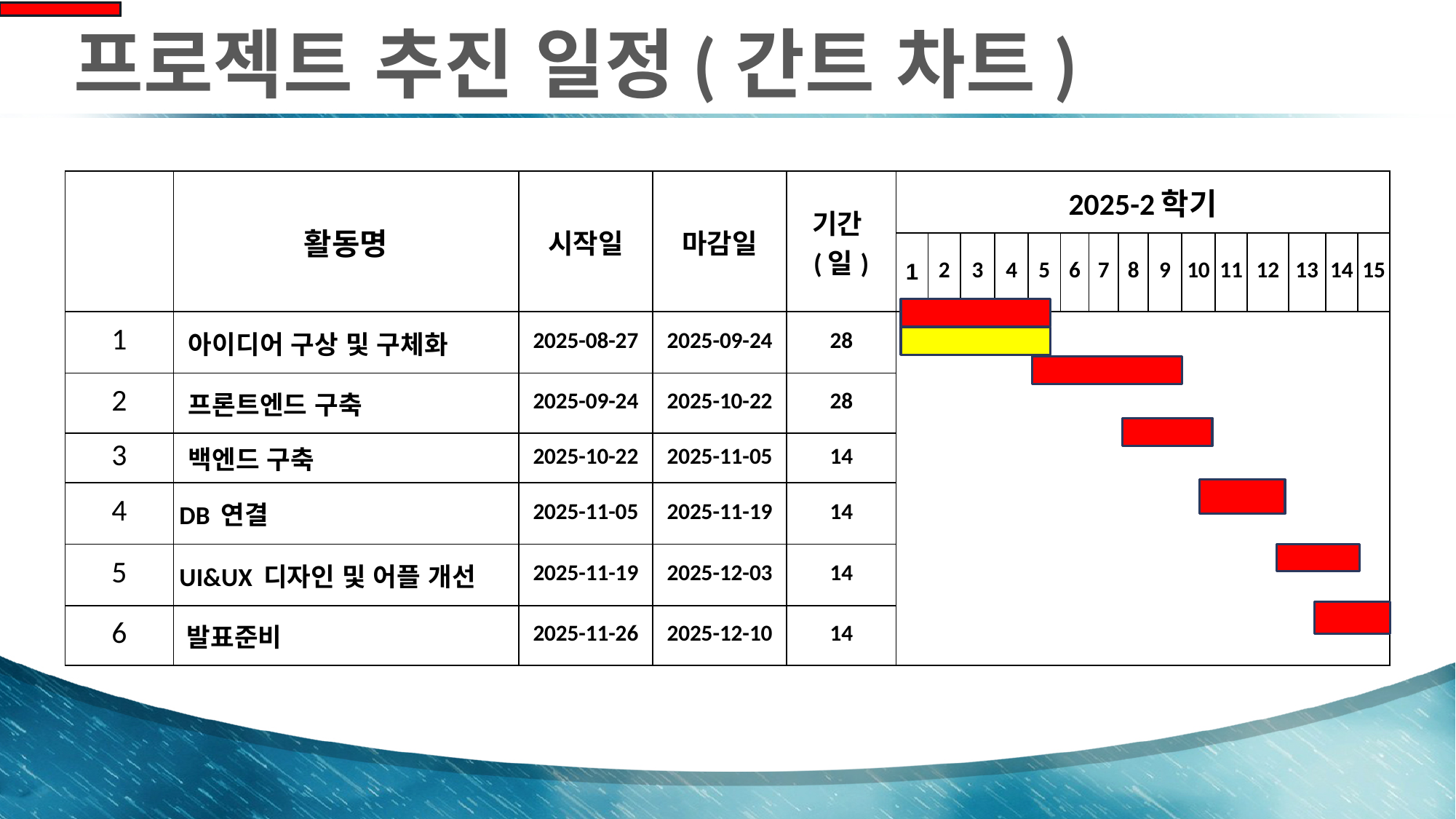

# 프로젝트 추진 일정(간트 차트)
|  | 활동명 | 시작일 | 마감일 | 기간(일) | 2025-2학기 |  |  |  |  |  |  |  |  |  |  |  |  |  |  |
| --- | --- | --- | --- | --- | --- | --- | --- | --- | --- | --- | --- | --- | --- | --- | --- | --- | --- | --- | --- |
|  |  |  |  |  | 1 | 2 | 3 | 4 | 5 | 6 | 7 | 8 | 9 | 10 | 11 | 12 | 13 | 14 | 15 |
| 1 | 아이디어 구상 및 구체화 | 2025-08-27 | 2025-09-24 | 28 |  |  |  |  |  |  |  |  |  |  |  |  |  |  |  |
| 2 | 프론트엔드 구축 | 2025-09-24 | 2025-10-22 | 28 |  |  |  |  |  |  |  |  |  |  |  |  |  |  |  |
| 3 | 백엔드 구축 | 2025-10-22 | 2025-11-05 | 14 |  |  |  |  |  |  |  |  |  |  |  |  |  |  |  |
| 4 | DB 연결 | 2025-11-05 | 2025-11-19 | 14 |  |  |  |  |  |  |  |  |  |  |  |  |  |  |  |
| 5 | UI&UX 디자인 및 어플 개선 | 2025-11-19 | 2025-12-03 | 14 |  |  |  |  |  |  |  |  |  |  |  |  |  |  |  |
| 6 | 발표준비 | 2025-11-26 | 2025-12-10 | 14 |  |  |  |  |  |  |  |  |  |  |  |  |  |  |  |